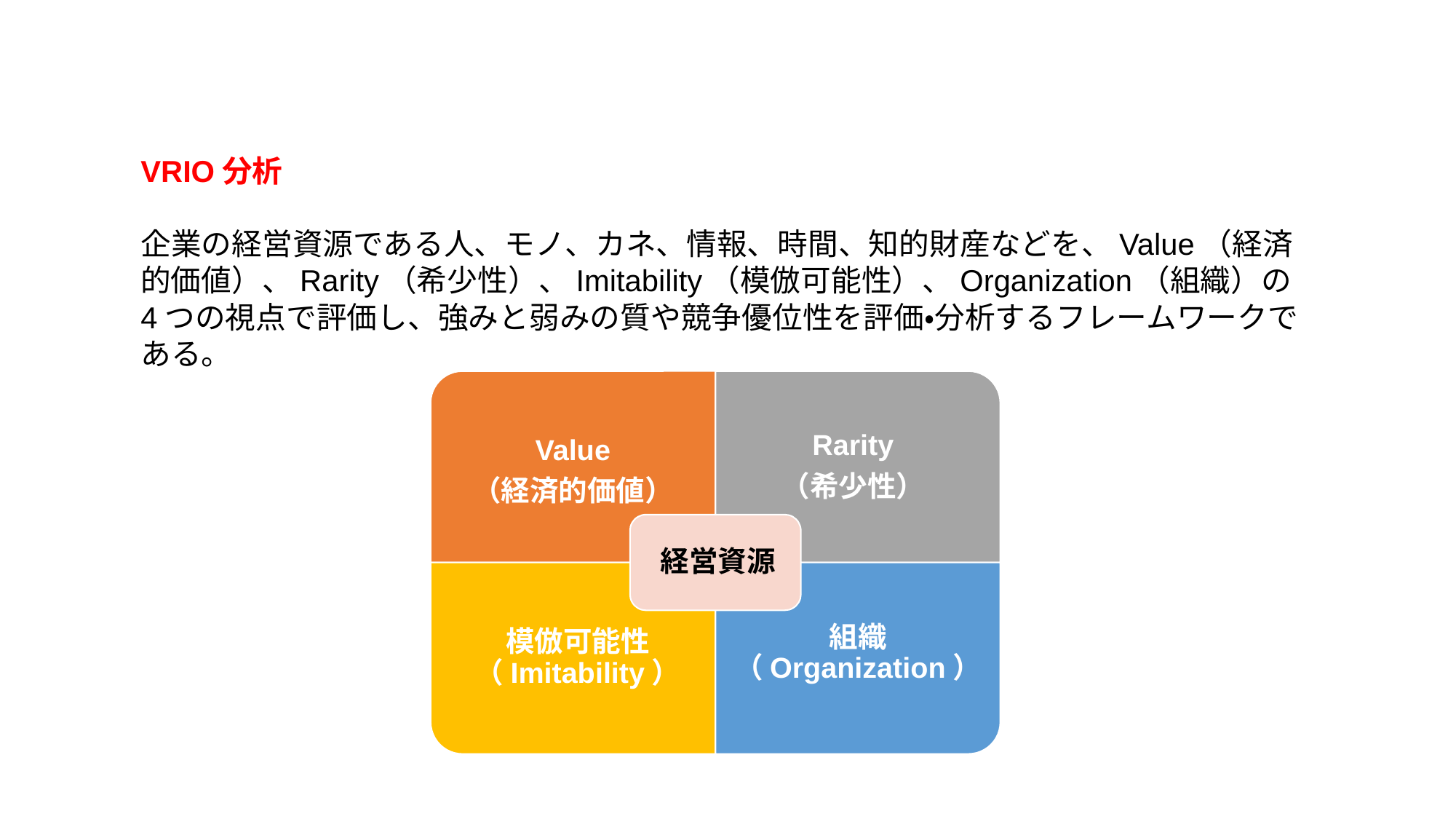

VRIO分析

企業の経営資源である人、モノ、カネ、情報、時間、知的財産などを、Value（経済的価値）、Rarity（希少性）、Imitability（模倣可能性）、Organization（組織）の4つの視点で評価し、強みと弱みの質や競争優位性を評価・分析するフレームワークである。
Value
（経済的価値）
Rarity
（希少性）
模倣可能性（Imitability）
組織（Organization）
経営資源